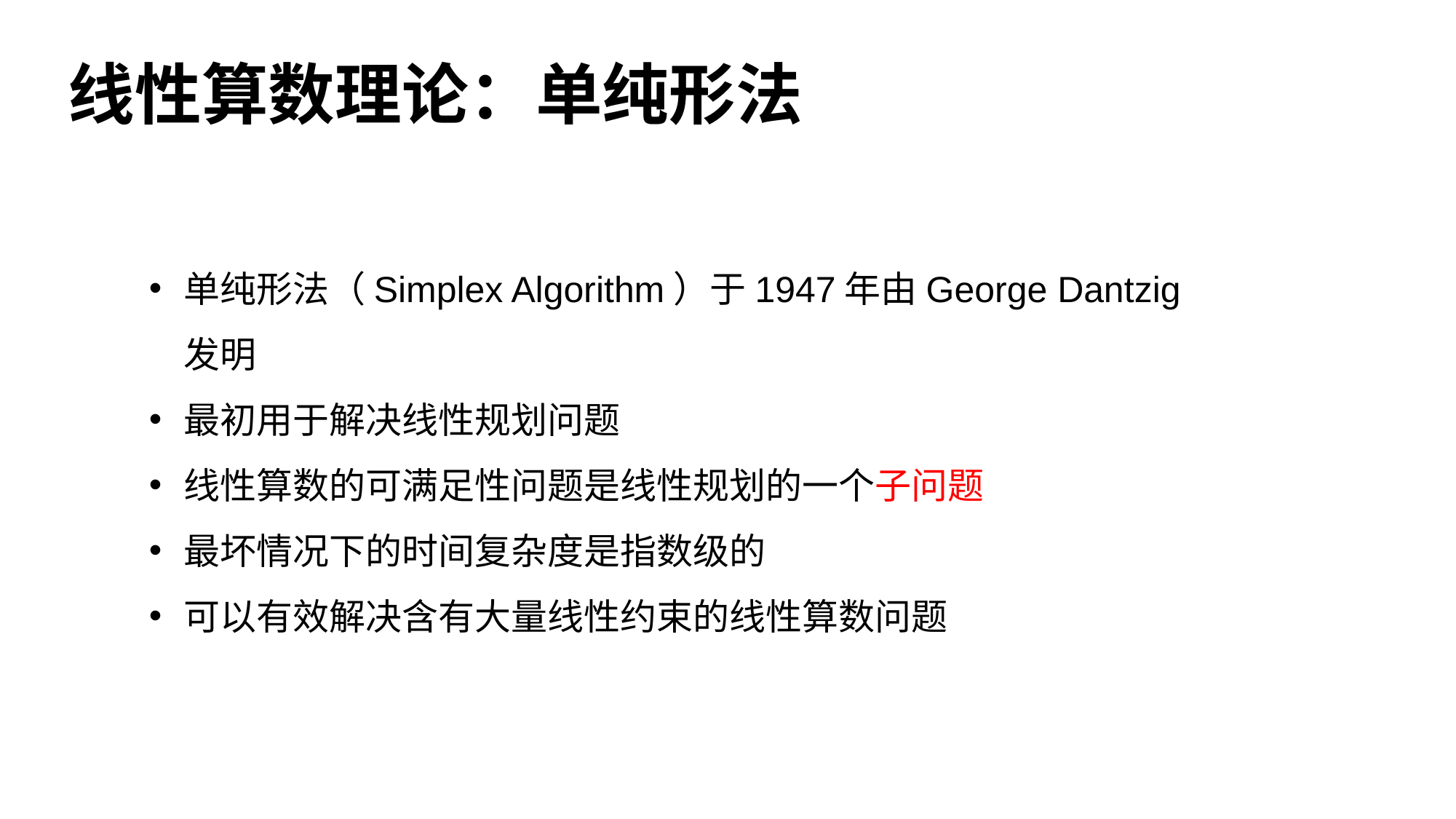

# 线性算数理论：单纯形法
单纯形法（Simplex Algorithm）于1947年由George Dantzig发明
最初用于解决线性规划问题
线性算数的可满足性问题是线性规划的一个子问题
最坏情况下的时间复杂度是指数级的
可以有效解决含有大量线性约束的线性算数问题